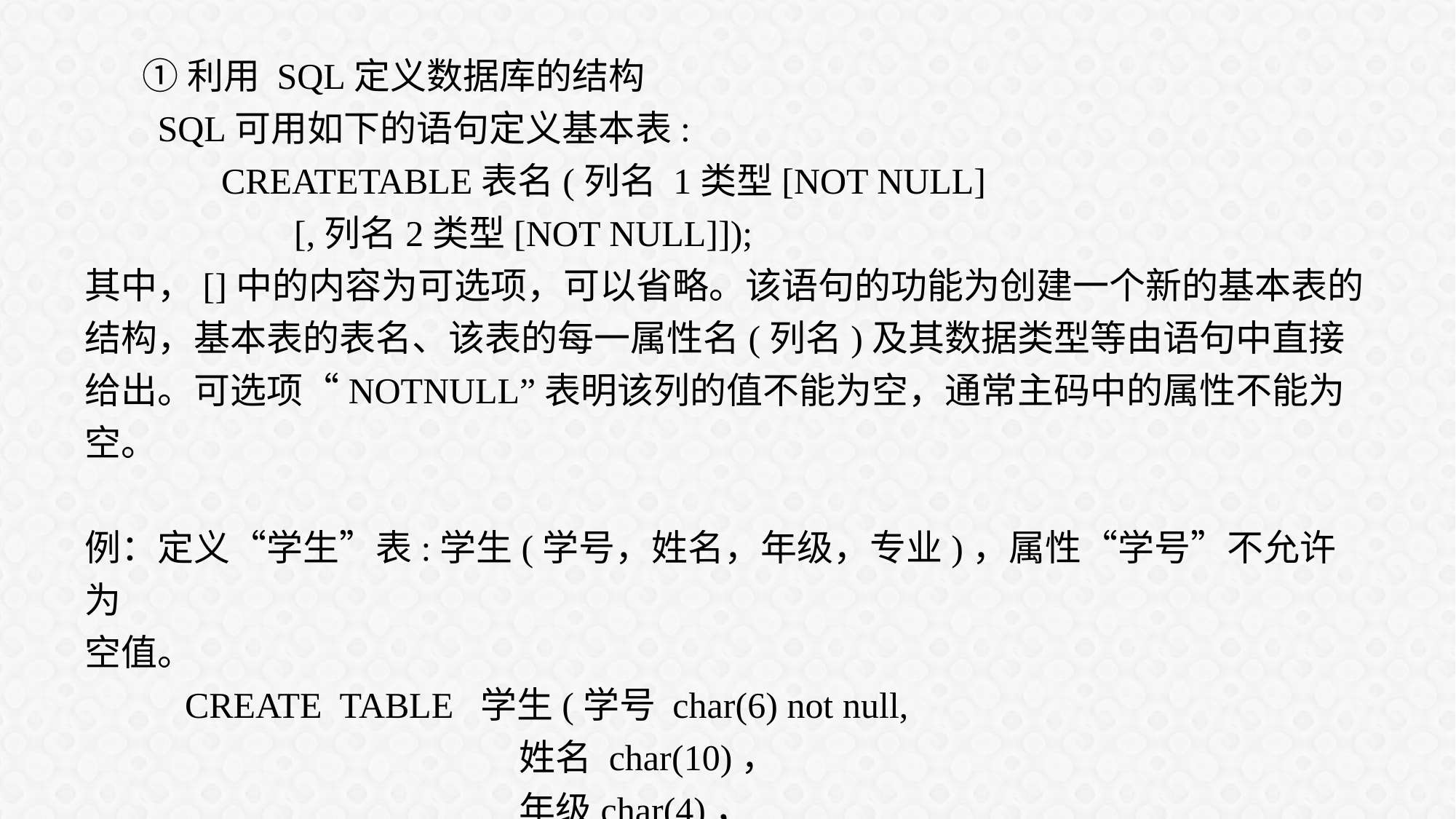

①利用 SQL定义数据库的结构
        SQL可用如下的语句定义基本表:
               CREATETABLE表名(列名 1类型[NOT NULL]
                       [,列名2类型[NOT NULL]]);
其中，[]中的内容为可选项，可以省略。该语句的功能为创建一个新的基本表的结构，基本表的表名、该表的每一属性名(列名)及其数据类型等由语句中直接给出。可选项“NOTNULL”表明该列的值不能为空，通常主码中的属性不能为空。

例：定义“学生”表:学生(学号，姓名，年级，专业)，属性“学号”不允许为
空值。
           CREATE  TABLE  学生(学号 char(6) not null,
                                                    姓名 char(10)，
                                                    年级char(4)，
                                                    专业char(30));